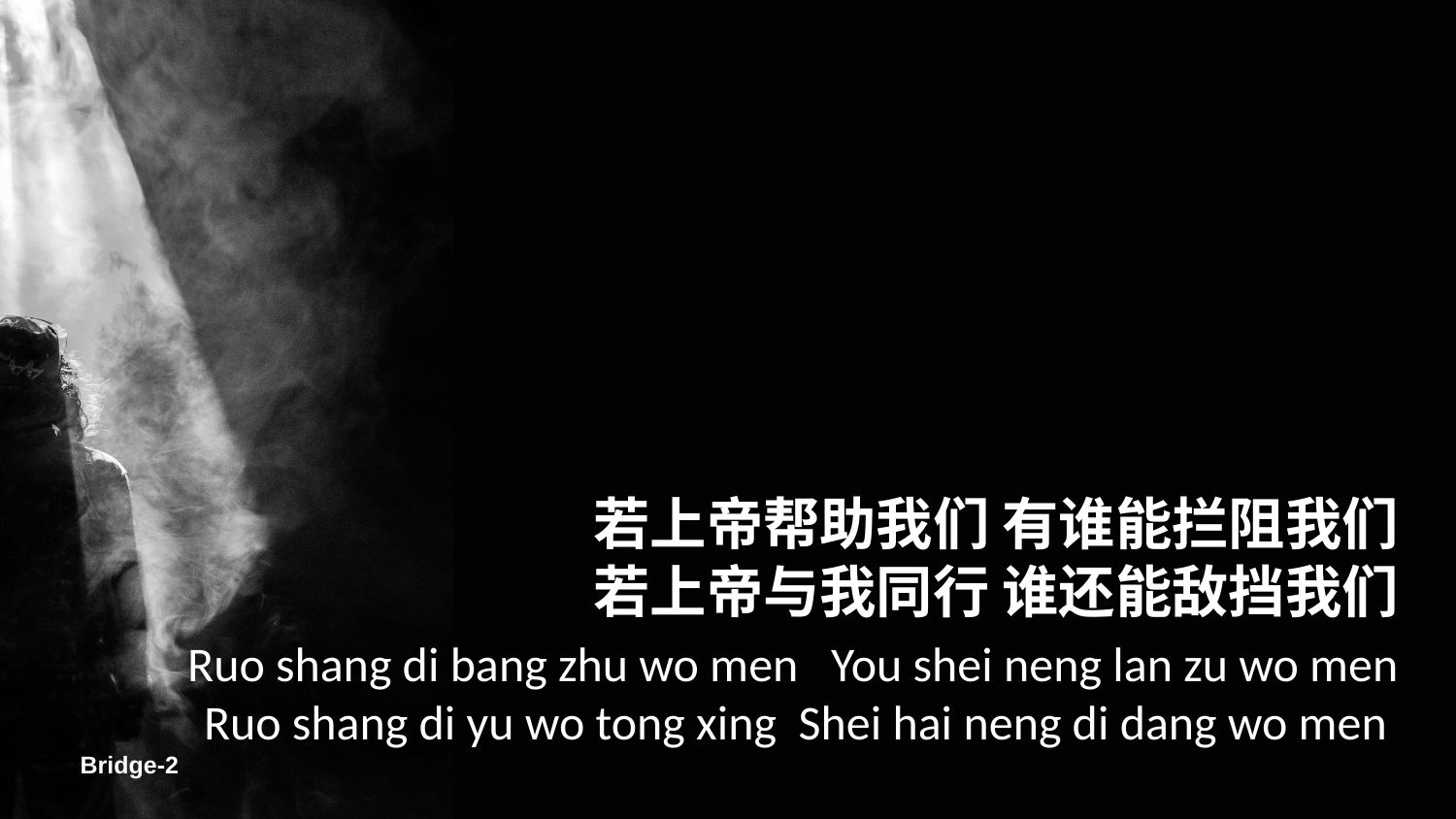

若上帝帮助我们 有谁能拦阻我们
若上帝与我同行 谁还能敌挡我们

Ruo shang di bang zhu wo men   You shei neng lan zu wo men
 Ruo shang di yu wo tong xing  Shei hai neng di dang wo men
Bridge-2